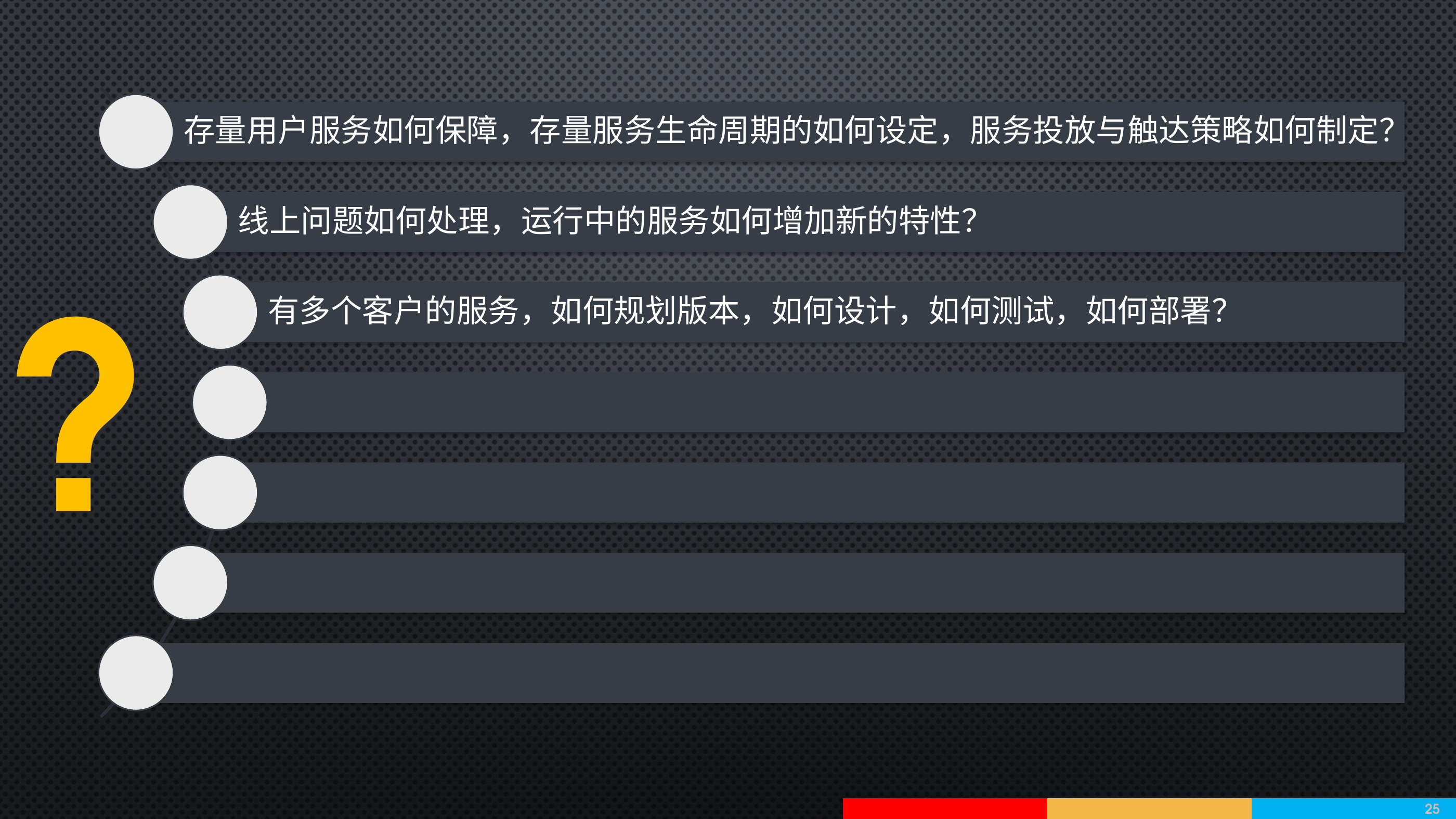

存量用户服务如何保障，存量服务生命周期的如何设定，服务投放与触达策略如何制定？
线上问题如何处理，运行中的服务如何增加新的特性？
有多个客户的服务，如何规划版本，如何设计，如何测试，如何部署？

?